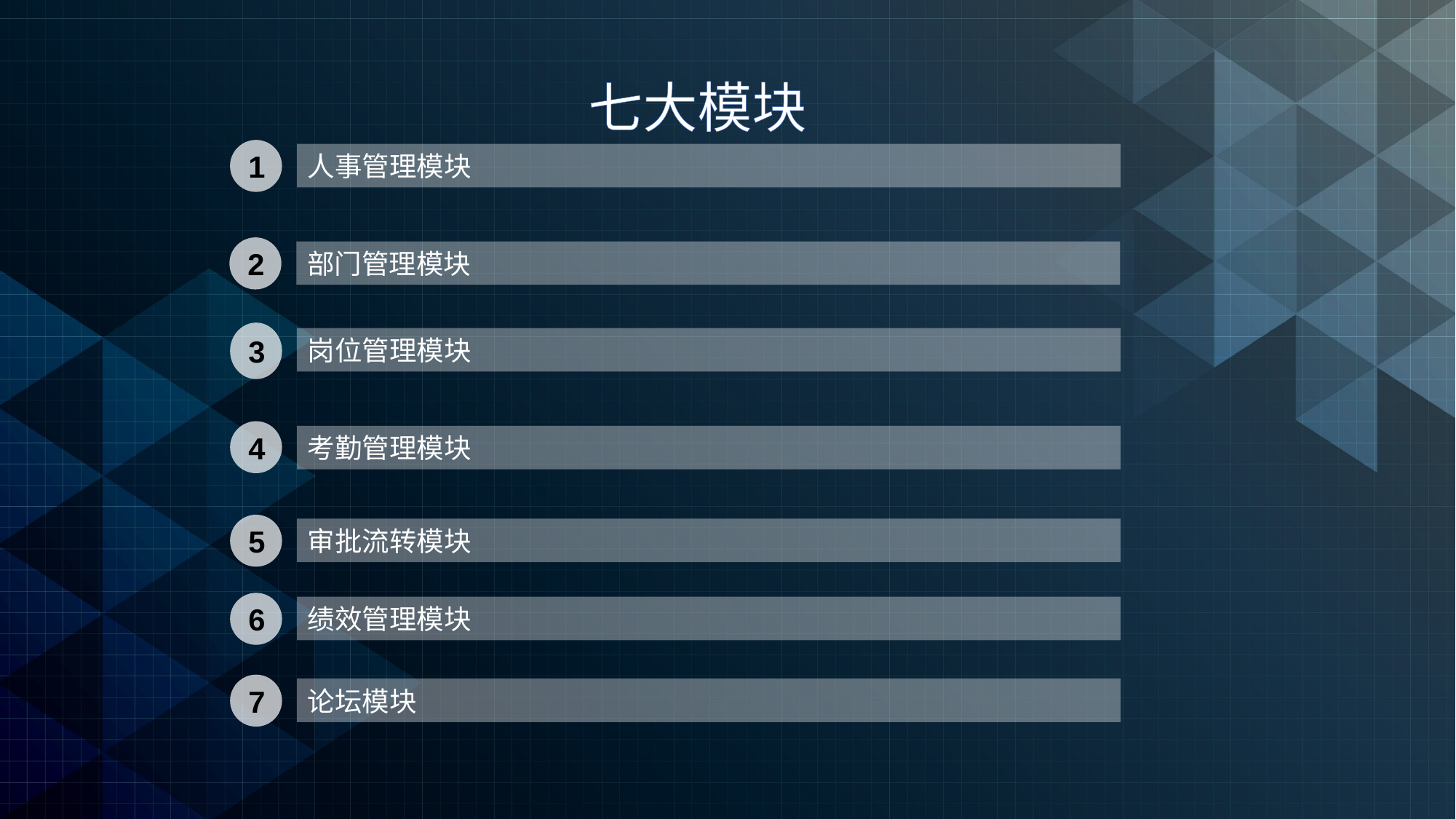

七大模块
1
人事管理模块
2
部门管理模块
3
岗位管理模块
4
考勤管理模块
5
审批流转模块
6
绩效管理模块
7
论坛模块